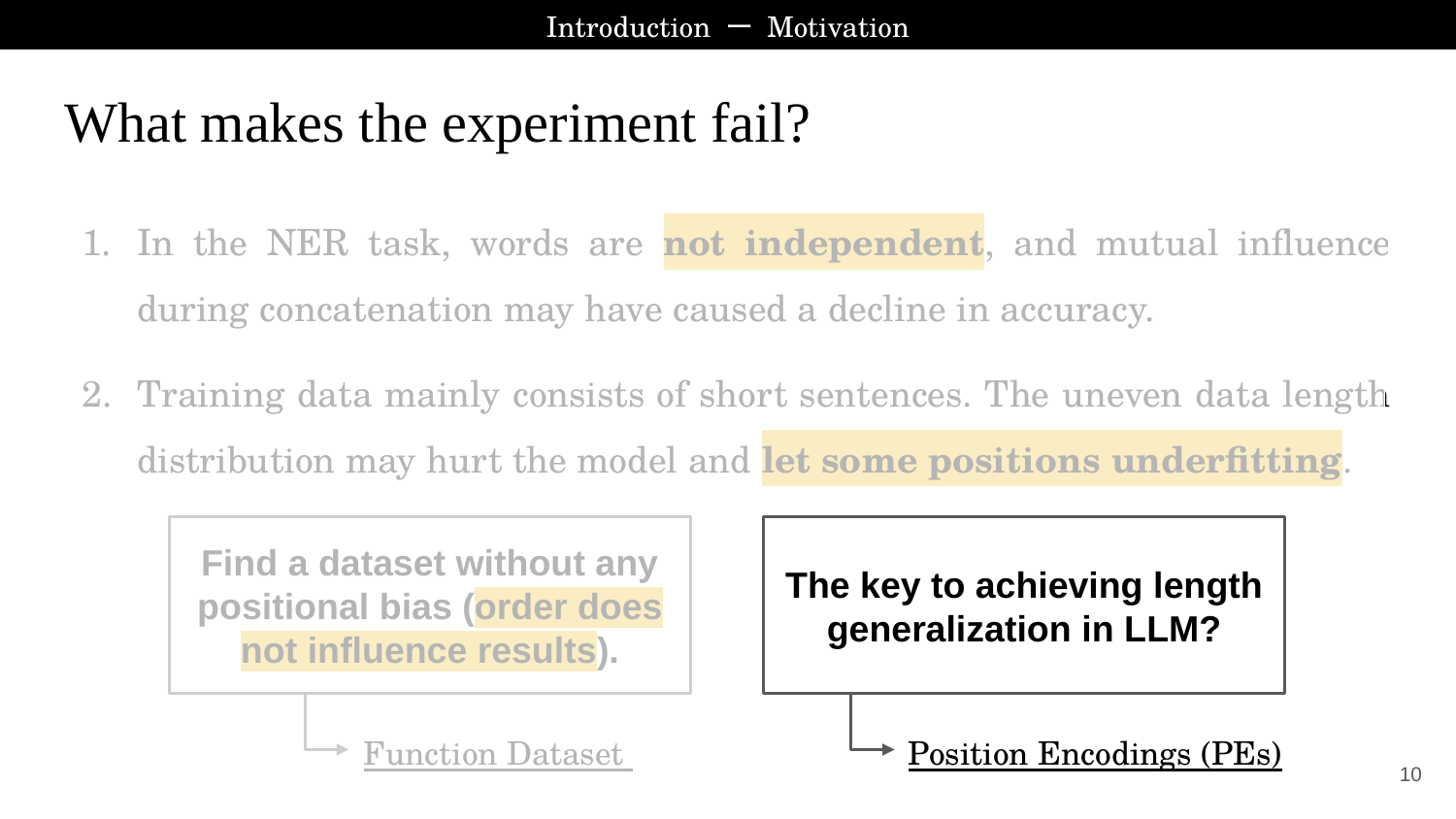

Introduction ー Motivation
# What makes the experiment fail?

In the NER task, words are not independent, and mutual influence during concatenation may have caused a decline in accuracy.
Training data mainly consists of short sentences. The uneven data length distribution may hurt the model and let some positions underfitting.

Find a dataset without any positional bias (order does not influence results).
The key to achieving length generalization in LLM?
Function Dataset
Position Encodings (PEs)
10